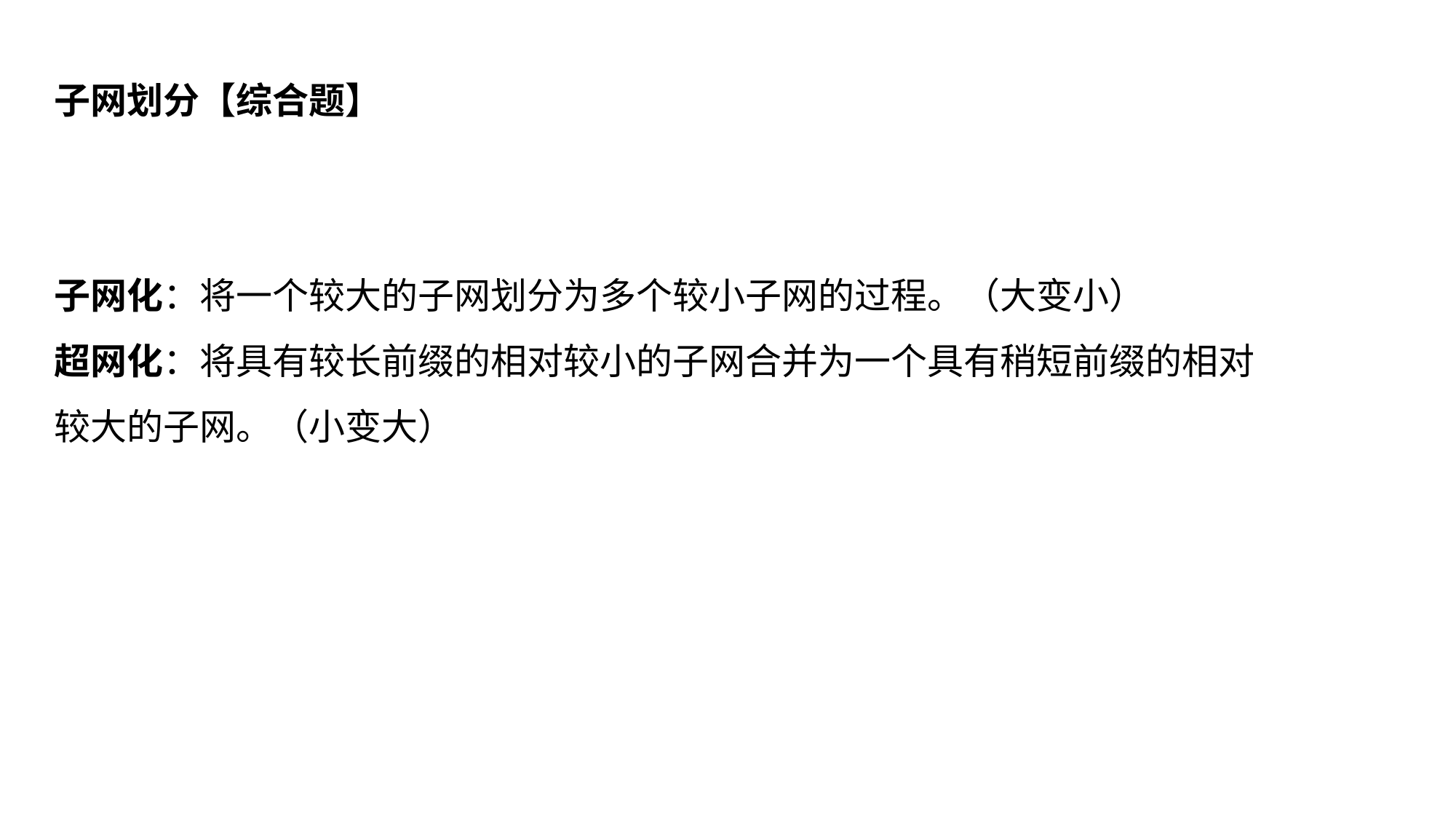

子网划分【综合题】
子网化：将一个较大的子网划分为多个较小子网的过程。（大变小）
超网化：将具有较长前缀的相对较小的子网合并为一个具有稍短前缀的相对较大的子网。（小变大）